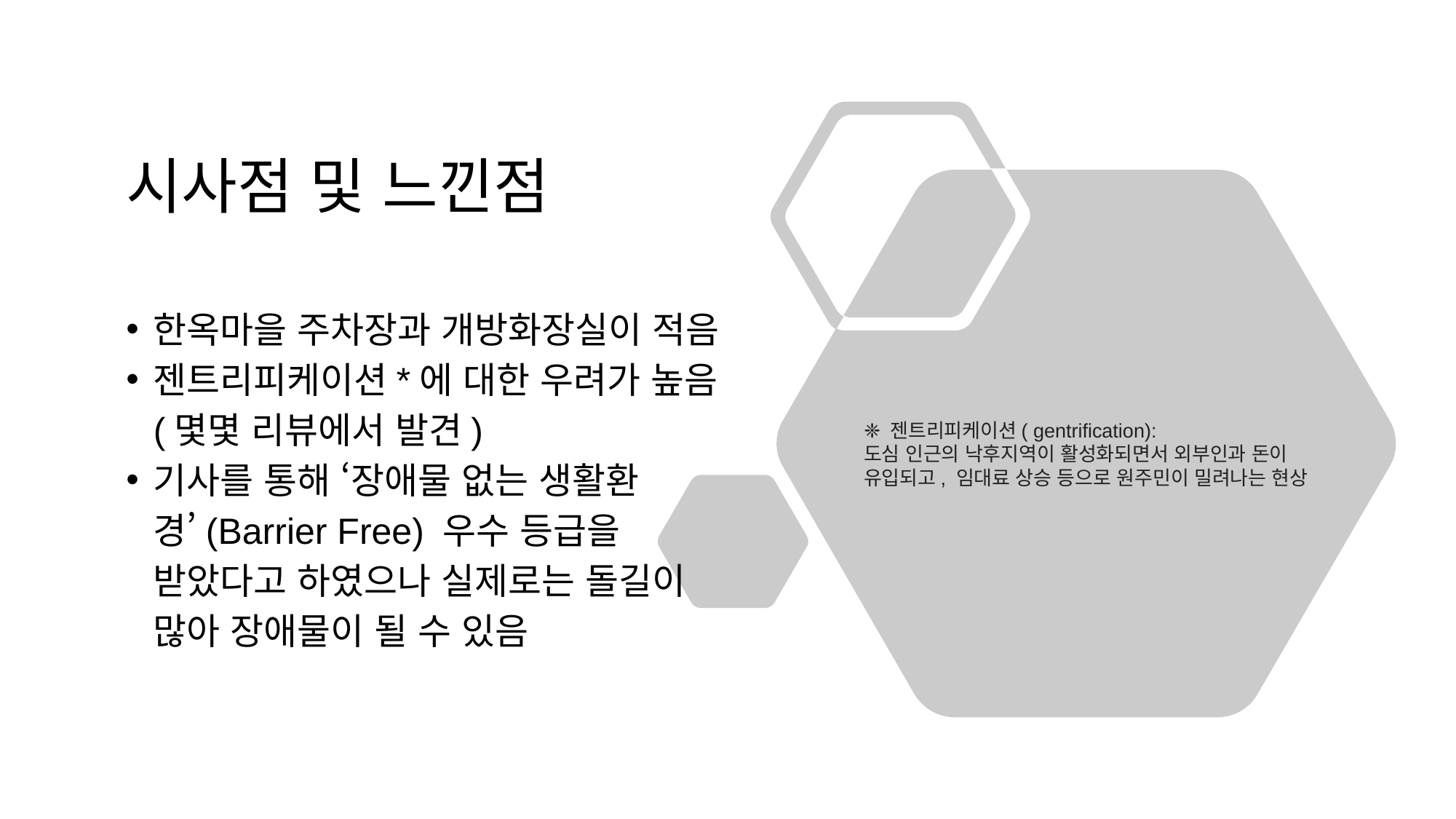

# 시사점 및 느낀점

한옥마을 주차장과 개방화장실이 적음
젠트리피케이션*에 대한 우려가 높음
(몇몇 리뷰에서 발견)
기사를 통해 ‘장애물 없는 생활환경’(Barrier Free) 우수 등급을 받았다고 하였으나 실제로는 돌길이 많아 장애물이 될 수 있음
❈ 젠트리피케이션( gentrification):
도심 인근의 낙후지역이 활성화되면서 외부인과 돈이 유입되고, 임대료 상승 등으로 원주민이 밀려나는 현상